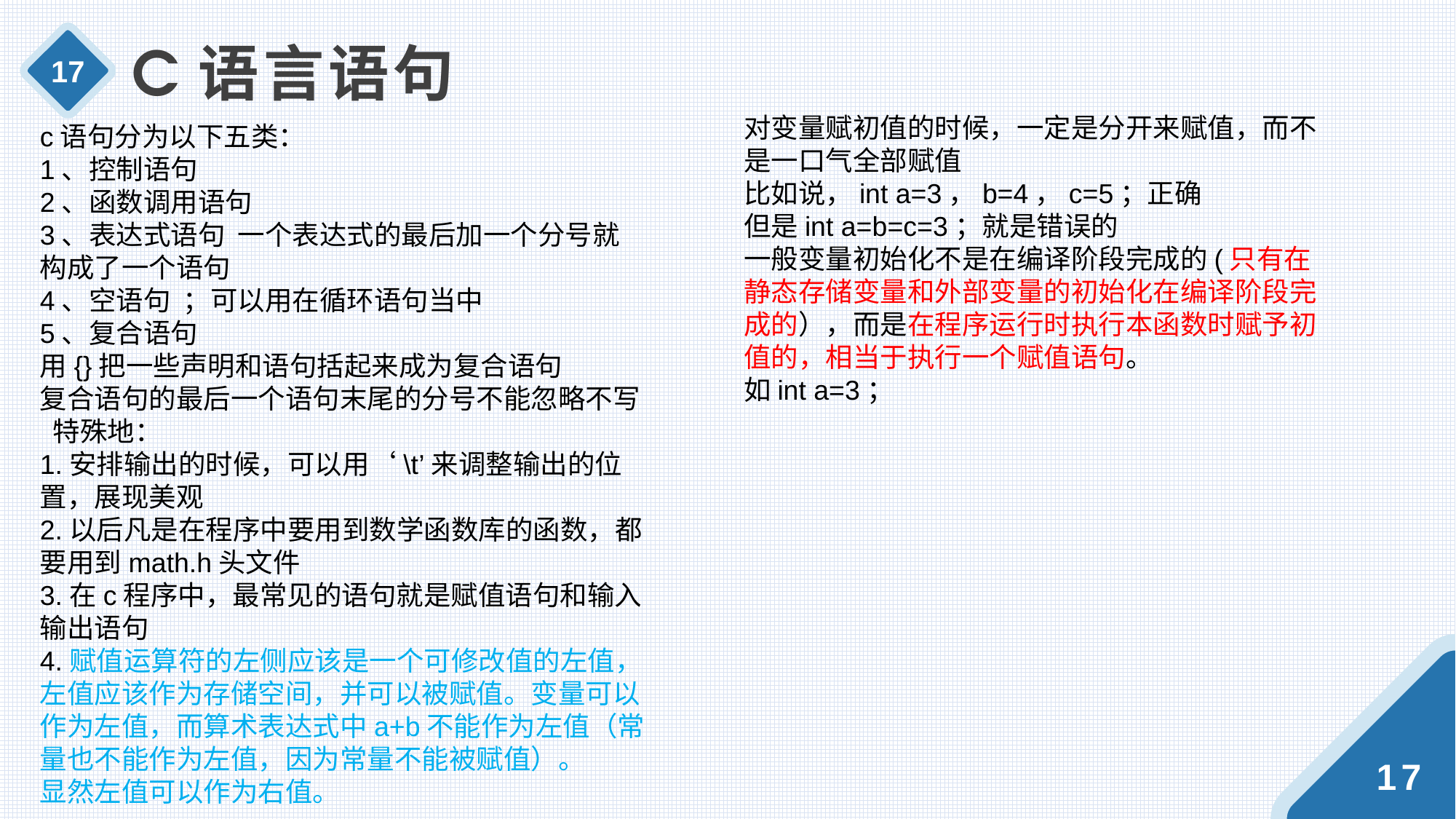

C语言语句

17
对变量赋初值的时候，一定是分开来赋值，而不是一口气全部赋值
比如说，int a=3，b=4，c=5；正确
但是int a=b=c=3；就是错误的
一般变量初始化不是在编译阶段完成的(只有在静态存储变量和外部变量的初始化在编译阶段完成的），而是在程序运行时执行本函数时赋予初值的，相当于执行一个赋值语句。
如int a=3；

c语句分为以下五类：
1、控制语句
2、函数调用语句
3、表达式语句  一个表达式的最后加一个分号就构成了一个语句
4、空语句  ；可以用在循环语句当中
5、复合语句
用{}把一些声明和语句括起来成为复合语句
复合语句的最后一个语句末尾的分号不能忽略不写
 特殊地：
1.安排输出的时候，可以用‘\t’来调整输出的位置，展现美观
2.以后凡是在程序中要用到数学函数库的函数，都要用到math.h头文件
3.在c程序中，最常见的语句就是赋值语句和输入输出语句
4.赋值运算符的左侧应该是一个可修改值的左值，左值应该作为存储空间，并可以被赋值。变量可以作为左值，而算术表达式中a+b不能作为左值（常量也不能作为左值，因为常量不能被赋值）。
显然左值可以作为右值。

17